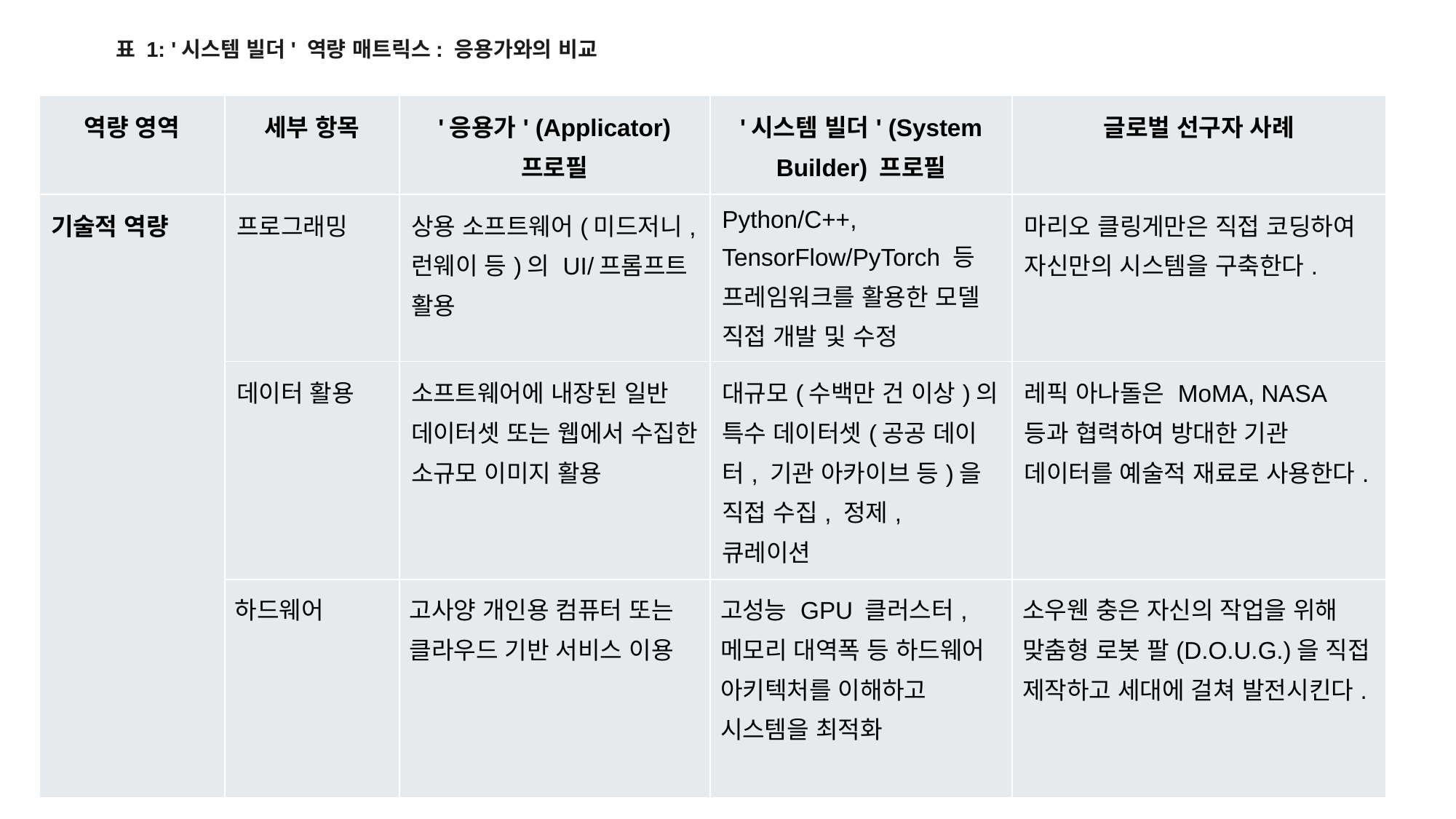

표 1: '시스템 빌더' 역량 매트릭스: 응용가와의 비교
| 역량 영역 | 세부 항목 | '응용가' (Applicator) 프로필 | '시스템 빌더' (System Builder) 프로필 | 글로벌 선구자 사례 |
| --- | --- | --- | --- | --- |
| 기술적 역량 | 프로그래밍 | 상용 소프트웨어(미드저니, 런웨이 등)의 UI/프롬프트 활용 | Python/C++, TensorFlow/PyTorch 등 프레임워크를 활용한 모델 직접 개발 및 수정 | 마리오 클링게만은 직접 코딩하여 자신만의 시스템을 구축한다. |
|  | 데이터 활용 | 소프트웨어에 내장된 일반 데이터셋 또는 웹에서 수집한 소규모 이미지 활용 | 대규모(수백만 건 이상)의 특수 데이터셋(공공 데이터, 기관 아카이브 등)을 직접 수집, 정제, 큐레이션 | 레픽 아나돌은 MoMA, NASA 등과 협력하여 방대한 기관 데이터를 예술적 재료로 사용한다. |
|  | 하드웨어 | 고사양 개인용 컴퓨터 또는 클라우드 기반 서비스 이용 | 고성능 GPU 클러스터, 메모리 대역폭 등 하드웨어 아키텍처를 이해하고 시스템을 최적화 | 소우웬 충은 자신의 작업을 위해 맞춤형 로봇 팔(D.O.U.G.)을 직접 제작하고 세대에 걸쳐 발전시킨다. |